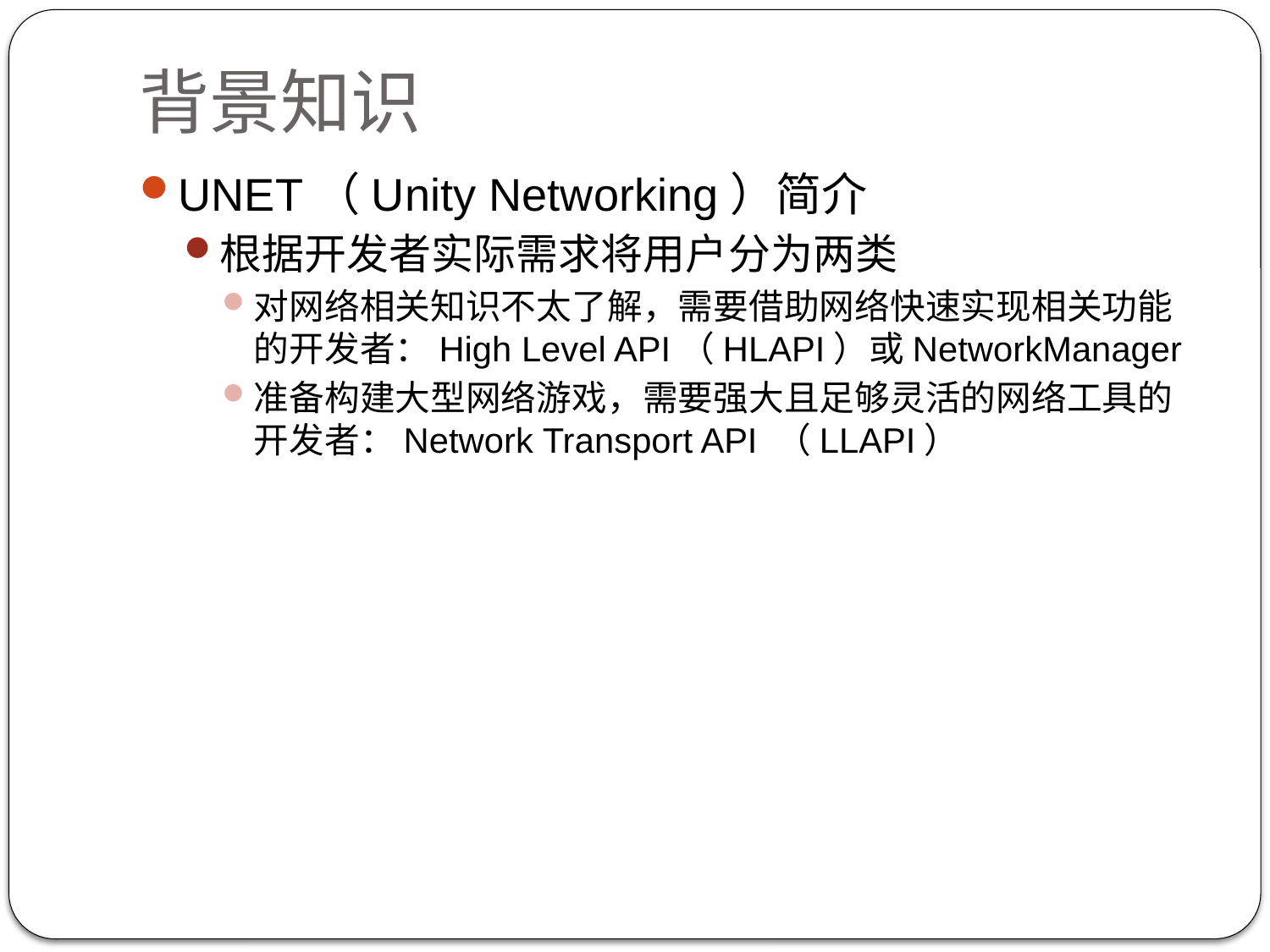

# 背景知识
UNET（Unity Networking）简介
根据开发者实际需求将用户分为两类
对网络相关知识不太了解，需要借助网络快速实现相关功能的开发者：High Level API（HLAPI）或NetworkManager
准备构建大型网络游戏，需要强大且足够灵活的网络工具的开发者：Network Transport API （LLAPI）